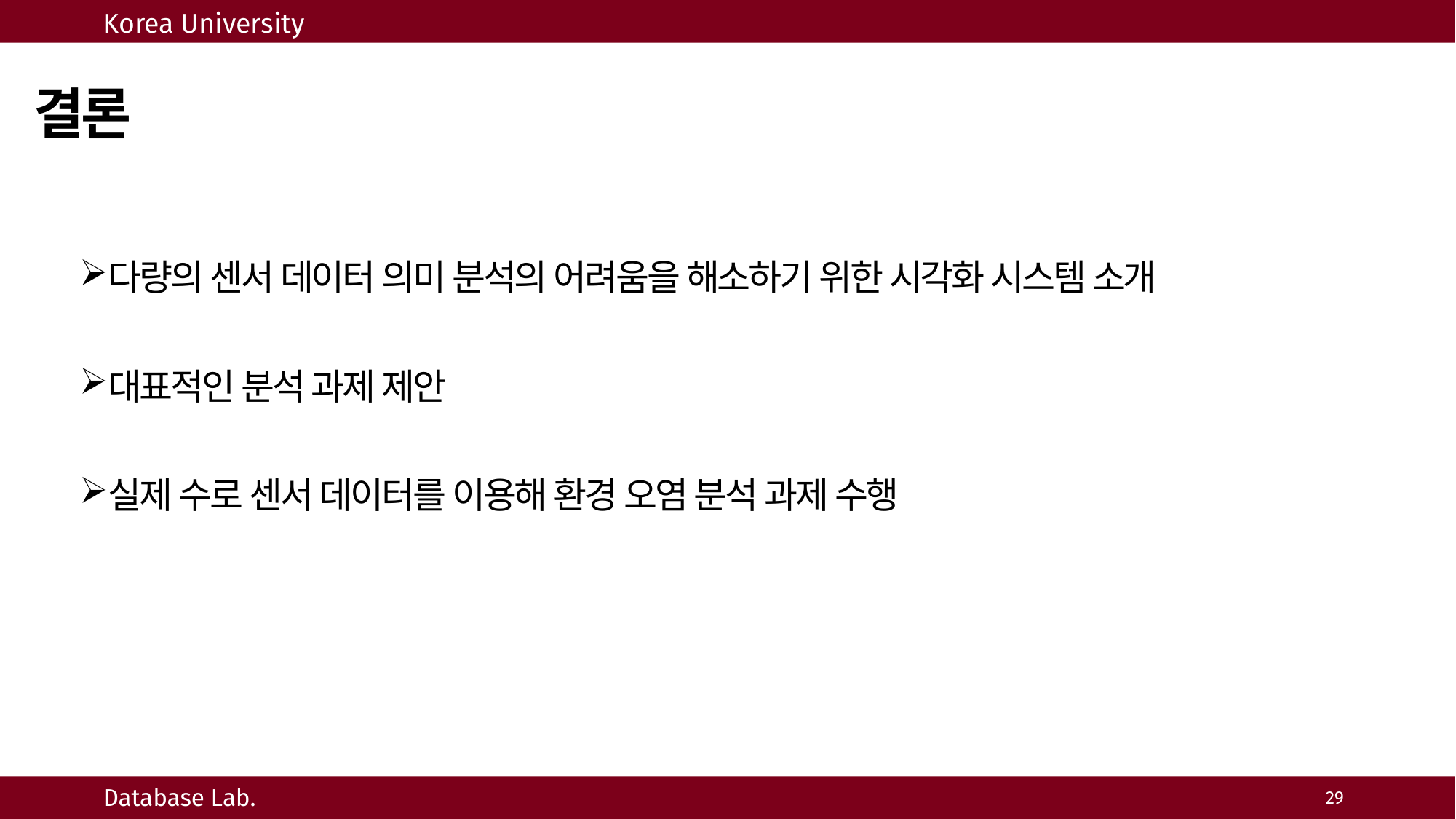

결론

다량의 센서 데이터 의미 분석의 어려움을 해소하기 위한 시각화 시스템 소개

대표적인 분석 과제 제안

실제 수로 센서 데이터를 이용해 환경 오염 분석 과제 수행

29